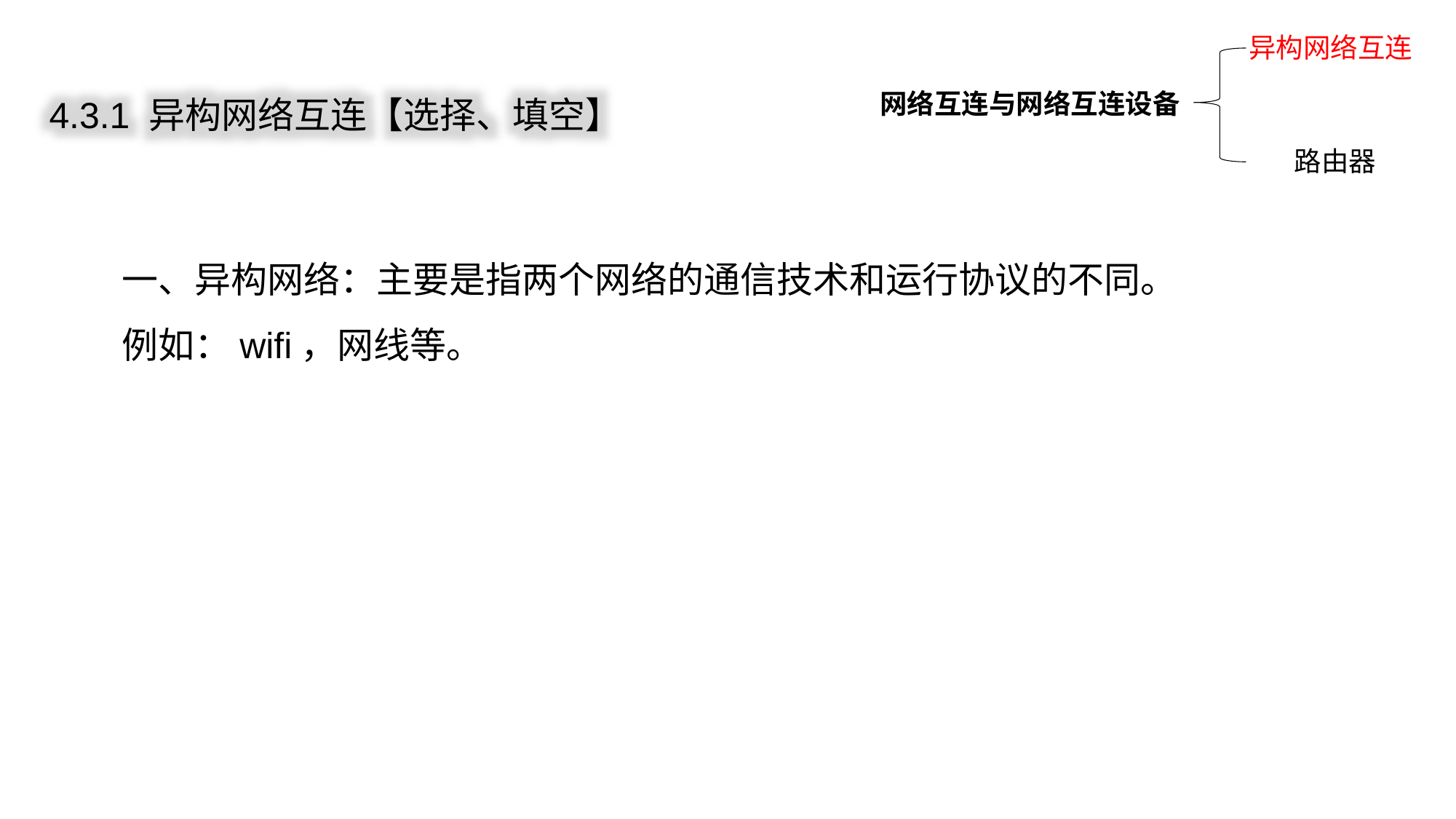

异构网络互连

网络互连与网络互连设备
路由器
4.3.1 异构网络互连【选择、填空】
一、异构网络：主要是指两个网络的通信技术和运行协议的不同。
例如：wifi，网线等。